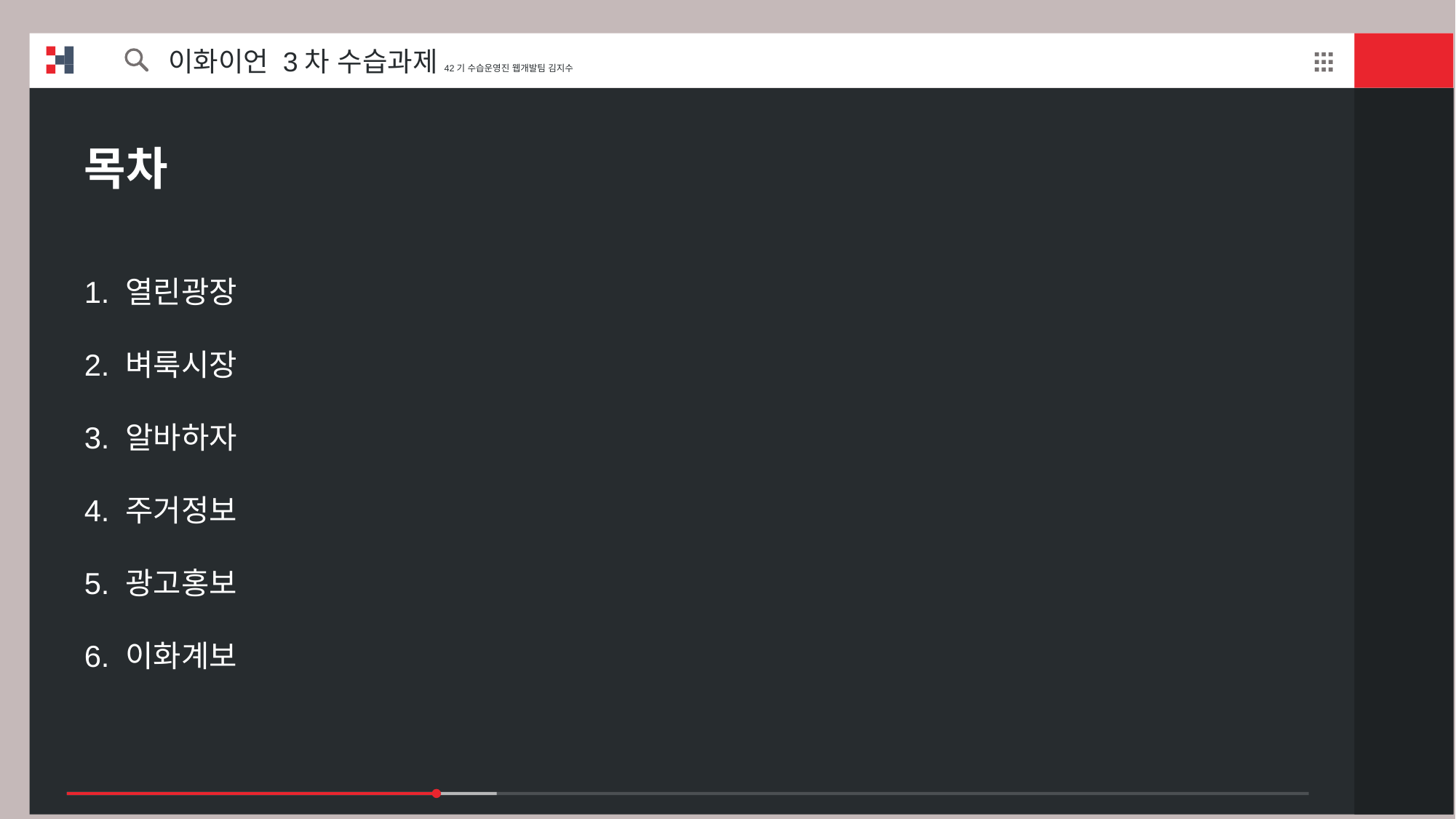

이화이언 3차 수습과제42기 수습운영진 웹개발팀 김지수

목차

열린광장

벼룩시장

알바하자

주거정보

광고홍보

이화계보